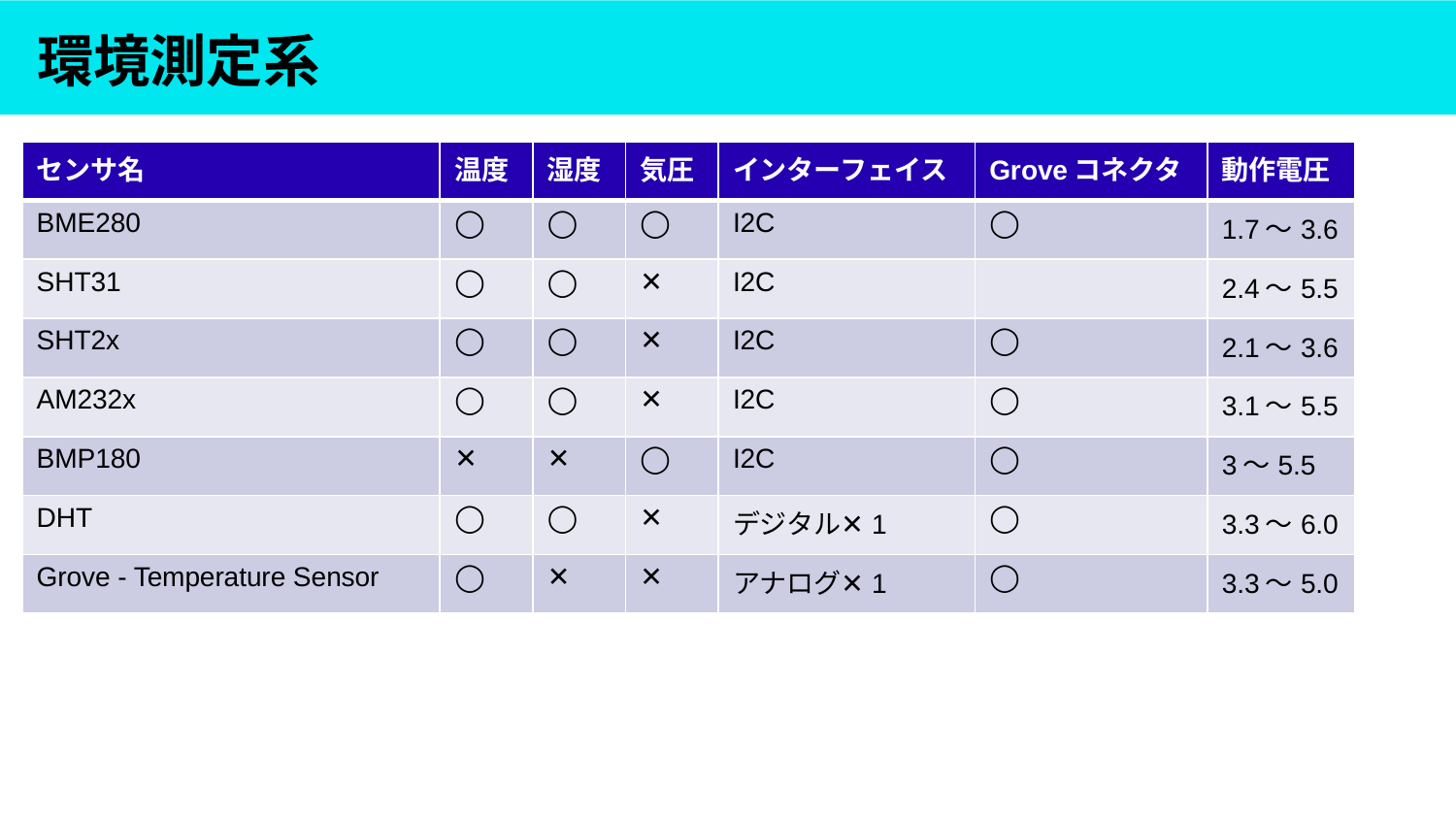

# 環境測定系
| センサ名 | 温度 | 湿度 | 気圧 | インターフェイス | Groveコネクタ | 動作電圧 |
| --- | --- | --- | --- | --- | --- | --- |
| BME280 | ◯ | ◯ | ◯ | I2C | ◯ | 1.7～3.6 |
| SHT31 | ◯ | ◯ | ✕ | I2C |  | 2.4～5.5 |
| SHT2x | ◯ | ◯ | ✕ | I2C | ◯ | 2.1～3.6 |
| AM232x | ◯ | ◯ | ✕ | I2C | ◯ | 3.1～5.5 |
| BMP180 | ✕ | ✕ | ◯ | I2C | ◯ | 3～5.5 |
| DHT | ◯ | ◯ | ✕ | デジタル✕1 | ◯ | 3.3～6.0 |
| Grove - Temperature Sensor | ◯ | ✕ | ✕ | アナログ✕1 | ◯ | 3.3～5.0 |